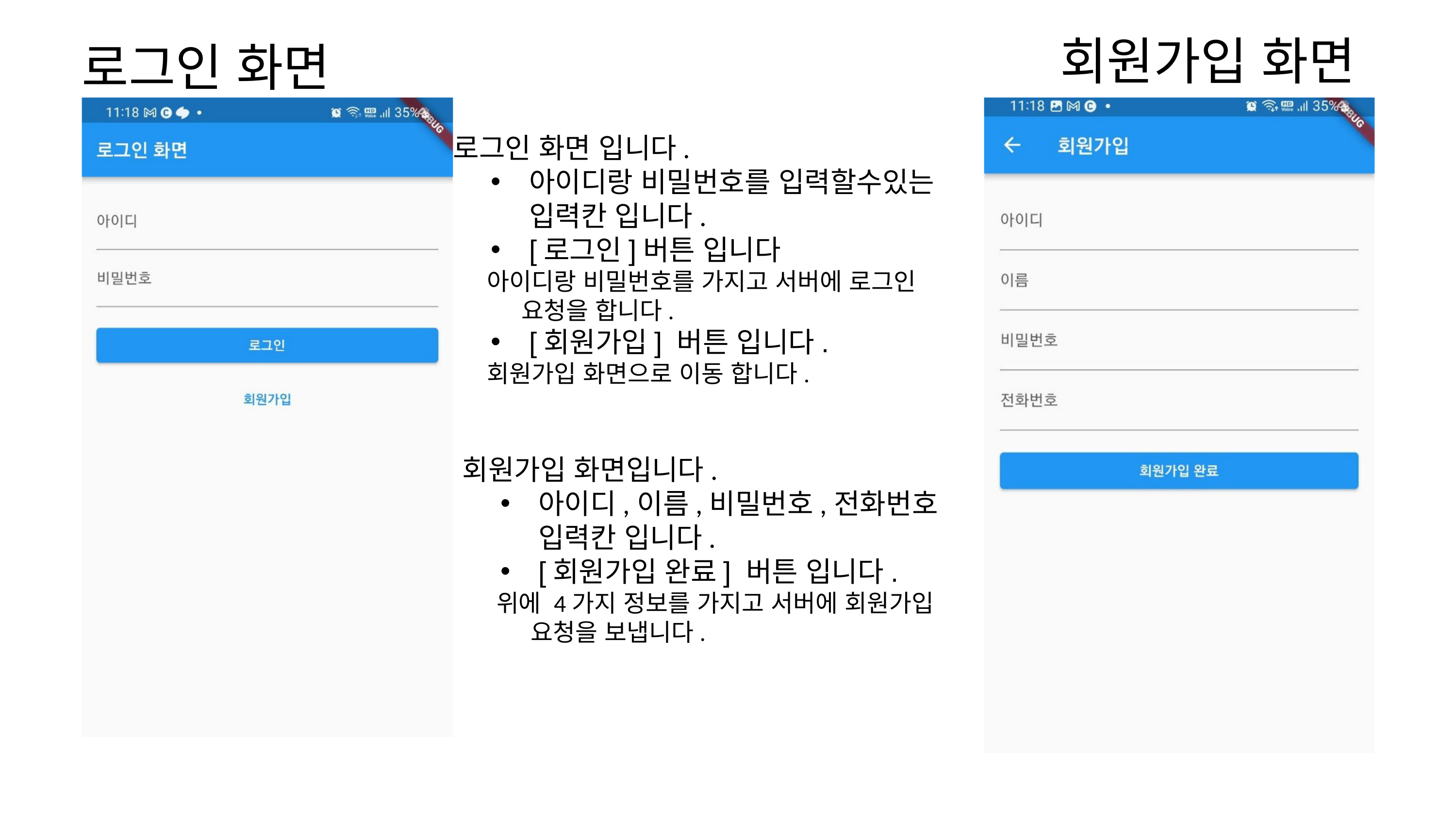

회원가입 화면
로그인 화면

로그인 화면 입니다.
아이디랑 비밀번호를 입력할수있는 입력칸 입니다.
[로그인]버튼 입니다
아이디랑 비밀번호를 가지고 서버에 로그인 요청을 합니다.
[회원가입] 버튼 입니다.
회원가입 화면으로 이동 합니다.
회원가입 화면입니다.
아이디,이름,비밀번호,전화번호 입력칸 입니다.
[회원가입 완료] 버튼 입니다.
위에 4가지 정보를 가지고 서버에 회원가입 요청을 보냅니다.